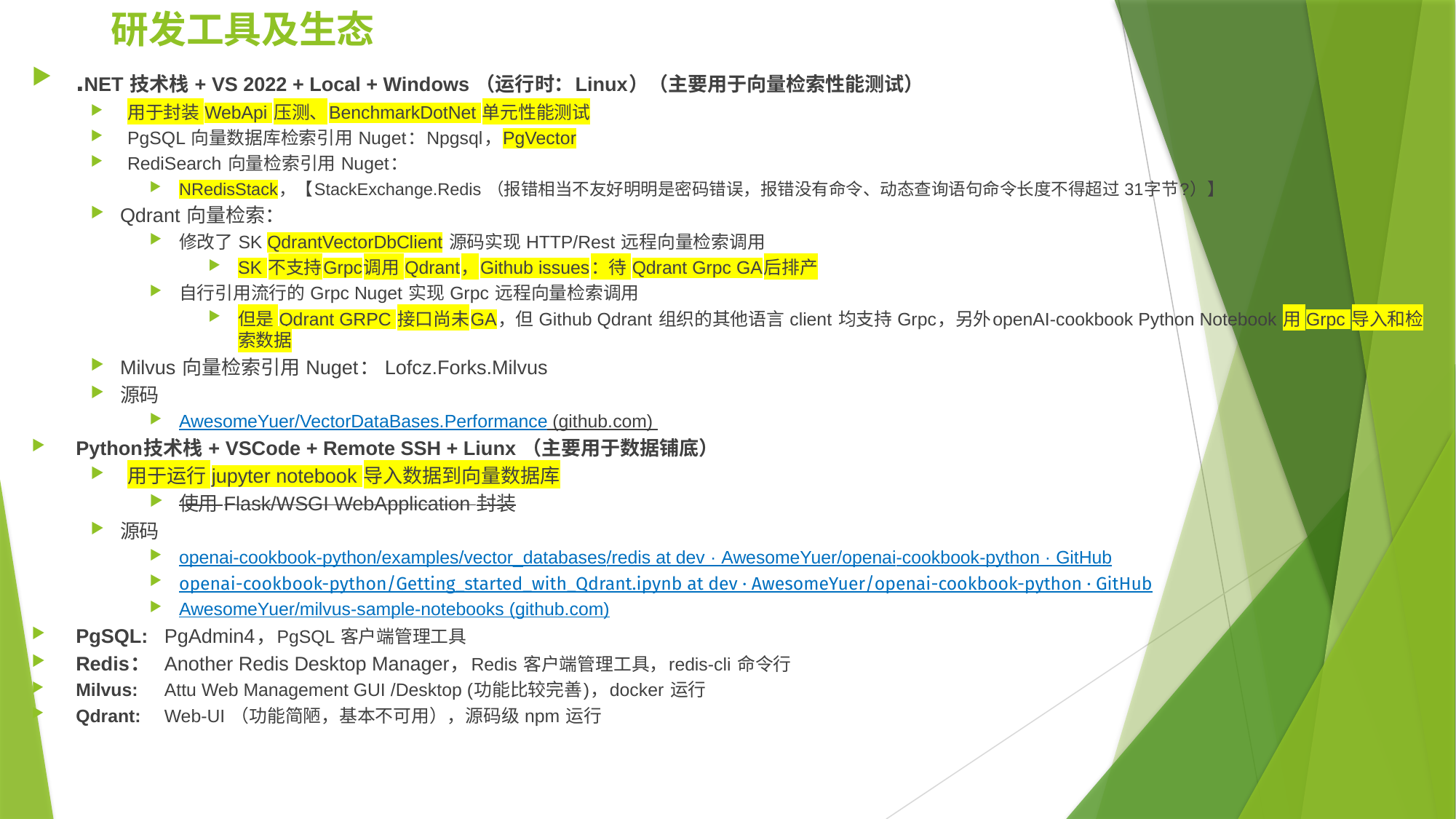

# 研发工具及生态
.NET 技术栈 + VS 2022 + Local + Windows （运行时：Linux）（主要用于向量检索性能测试）
用于封装 WebApi 压测、BenchmarkDotNet 单元性能测试
PgSQL 向量数据库检索引用 Nuget：Npgsql，PgVector
RediSearch 向量检索引用 Nuget：
NRedisStack，【StackExchange.Redis （报错相当不友好明明是密码错误，报错没有命令、动态查询语句命令长度不得超过 31字节?）】
Qdrant 向量检索：
修改了 SK QdrantVectorDbClient 源码实现 HTTP/Rest 远程向量检索调用
SK 不支持Grpc调用 Qdrant，Github issues：待 Qdrant Grpc GA后排产
自行引用流行的 Grpc Nuget 实现 Grpc 远程向量检索调用
但是 Qdrant GRPC 接口尚未GA，但 Github Qdrant 组织的其他语言 client 均支持 Grpc，另外openAI-cookbook Python Notebook 用 Grpc 导入和检索数据
Milvus 向量检索引用 Nuget： Lofcz.Forks.Milvus
源码
AwesomeYuer/VectorDataBases.Performance (github.com)
Python技术栈 + VSCode + Remote SSH + Liunx （主要用于数据铺底）
用于运行 jupyter notebook 导入数据到向量数据库
使用 Flask/WSGI WebApplication 封装
源码
openai-cookbook-python/examples/vector_databases/redis at dev · AwesomeYuer/openai-cookbook-python · GitHub
openai-cookbook-python/Getting_started_with_Qdrant.ipynb at dev · AwesomeYuer/openai-cookbook-python · GitHub
AwesomeYuer/milvus-sample-notebooks (github.com)
PgSQL:		PgAdmin4，PgSQL 客户端管理工具
Redis：		Another Redis Desktop Manager，Redis 客户端管理工具，redis-cli 命令行
Milvus: 		Attu Web Management GUI /Desktop (功能比较完善)，docker 运行
Qdrant: 	Web-UI （功能简陋，基本不可用），源码级 npm 运行